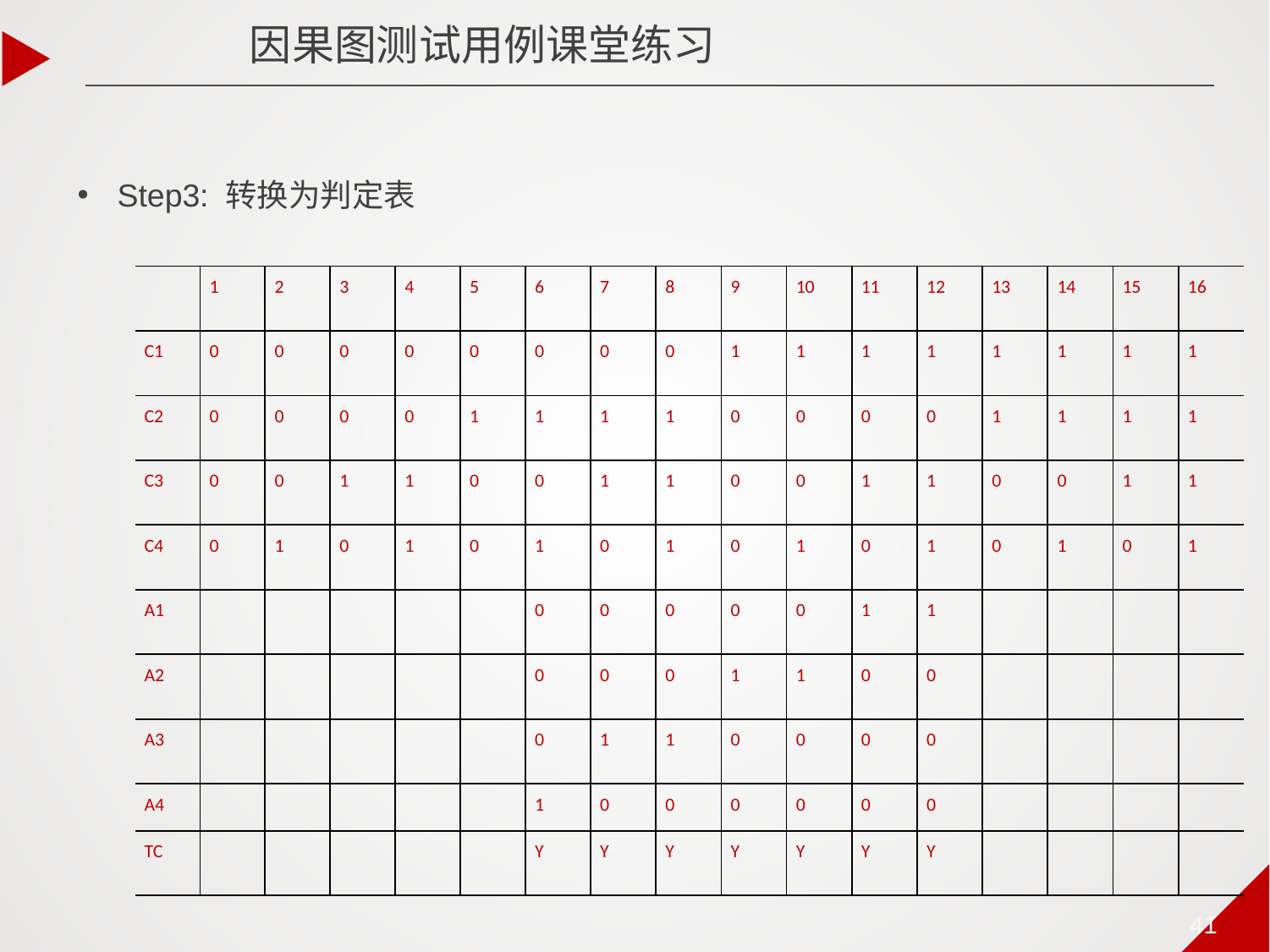

因果图测试用例课堂练习

Step3: 转换为判定表
|  | 1 | 2 | 3 | 4 | 5 | 6 | 7 | 8 | 9 | 10 | 11 | 12 | 13 | 14 | 15 | 16 |
| --- | --- | --- | --- | --- | --- | --- | --- | --- | --- | --- | --- | --- | --- | --- | --- | --- |
| C1 | 0 | 0 | 0 | 0 | 0 | 0 | 0 | 0 | 1 | 1 | 1 | 1 | 1 | 1 | 1 | 1 |
| C2 | 0 | 0 | 0 | 0 | 1 | 1 | 1 | 1 | 0 | 0 | 0 | 0 | 1 | 1 | 1 | 1 |
| C3 | 0 | 0 | 1 | 1 | 0 | 0 | 1 | 1 | 0 | 0 | 1 | 1 | 0 | 0 | 1 | 1 |
| C4 | 0 | 1 | 0 | 1 | 0 | 1 | 0 | 1 | 0 | 1 | 0 | 1 | 0 | 1 | 0 | 1 |
| A1 |  |  |  |  |  | 0 | 0 | 0 | 0 | 0 | 1 | 1 |  |  |  |  |
| A2 |  |  |  |  |  | 0 | 0 | 0 | 1 | 1 | 0 | 0 |  |  |  |  |
| A3 |  |  |  |  |  | 0 | 1 | 1 | 0 | 0 | 0 | 0 |  |  |  |  |
| A4 |  |  |  |  |  | 1 | 0 | 0 | 0 | 0 | 0 | 0 |  |  |  |  |
| TC |  |  |  |  |  | Y | Y | Y | Y | Y | Y | Y |  |  |  |  |